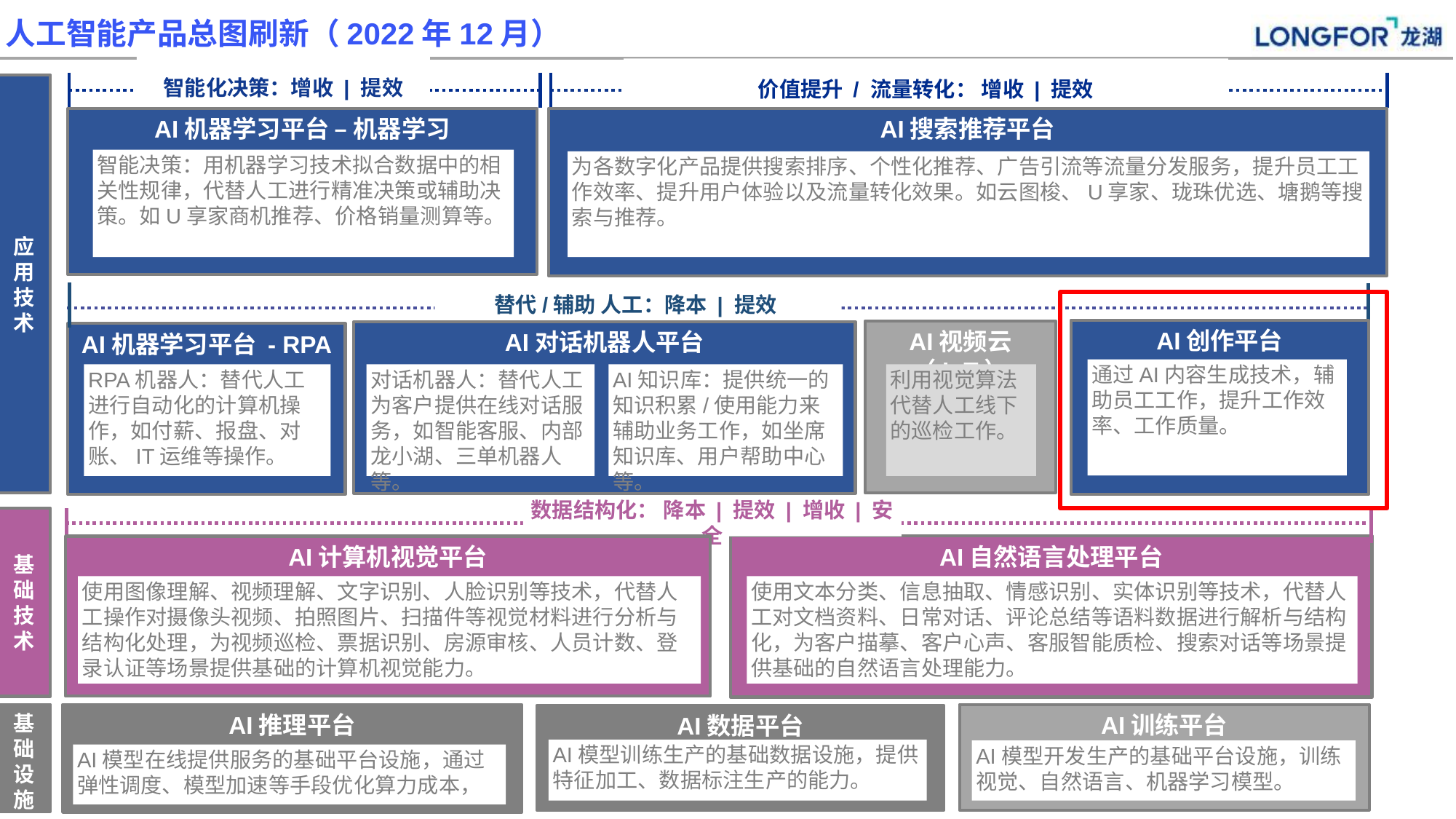

# 人工智能产品总图刷新（2022年12月）
智能化决策：增收 | 提效
价值提升 / 流量转化： 增收 | 提效
应用技术
AI搜索推荐平台
AI机器学习平台 – 机器学习
智能决策：用机器学习技术拟合数据中的相关性规律，代替人工进行精准决策或辅助决策。如U享家商机推荐、价格销量测算等。
为各数字化产品提供搜索排序、个性化推荐、广告引流等流量分发服务，提升员工工作效率、提升用户体验以及流量转化效果。如云图梭、U享家、珑珠优选、塘鹅等搜索与推荐。
替代/辅助 人工：降本 | 提效

AI创作平台
AI视频云（IoT）
AI对话机器人平台
AI机器学习平台 - RPA
通过AI内容生成技术，辅助员工工作，提升工作效率、工作质量。
RPA机器人：替代人工进行自动化的计算机操作，如付薪、报盘、对账、IT运维等操作。
对话机器人：替代人工为客户提供在线对话服务，如智能客服、内部龙小湖、三单机器人等。
AI知识库：提供统一的知识积累/使用能力来辅助业务工作，如坐席知识库、用户帮助中心等。
利用视觉算法代替人工线下的巡检工作。
基础技术
数据结构化： 降本 | 提效 | 增收 | 安全
AI自然语言处理平台
AI计算机视觉平台
使用图像理解、视频理解、文字识别、人脸识别等技术，代替人工操作对摄像头视频、拍照图片、扫描件等视觉材料进行分析与结构化处理，为视频巡检、票据识别、房源审核、人员计数、登录认证等场景提供基础的计算机视觉能力。
使用文本分类、信息抽取、情感识别、实体识别等技术，代替人工对文档资料、日常对话、评论总结等语料数据进行解析与结构化，为客户描摹、客户心声、客服智能质检、搜索对话等场景提供基础的自然语言处理能力。
基础设施
AI训练平台
AI推理平台
AI数据平台
AI模型训练生产的基础数据设施，提供特征加工、数据标注生产的能力。
AI模型开发生产的基础平台设施，训练视觉、自然语言、机器学习模型。
AI模型在线提供服务的基础平台设施，通过弹性调度、模型加速等手段优化算力成本，